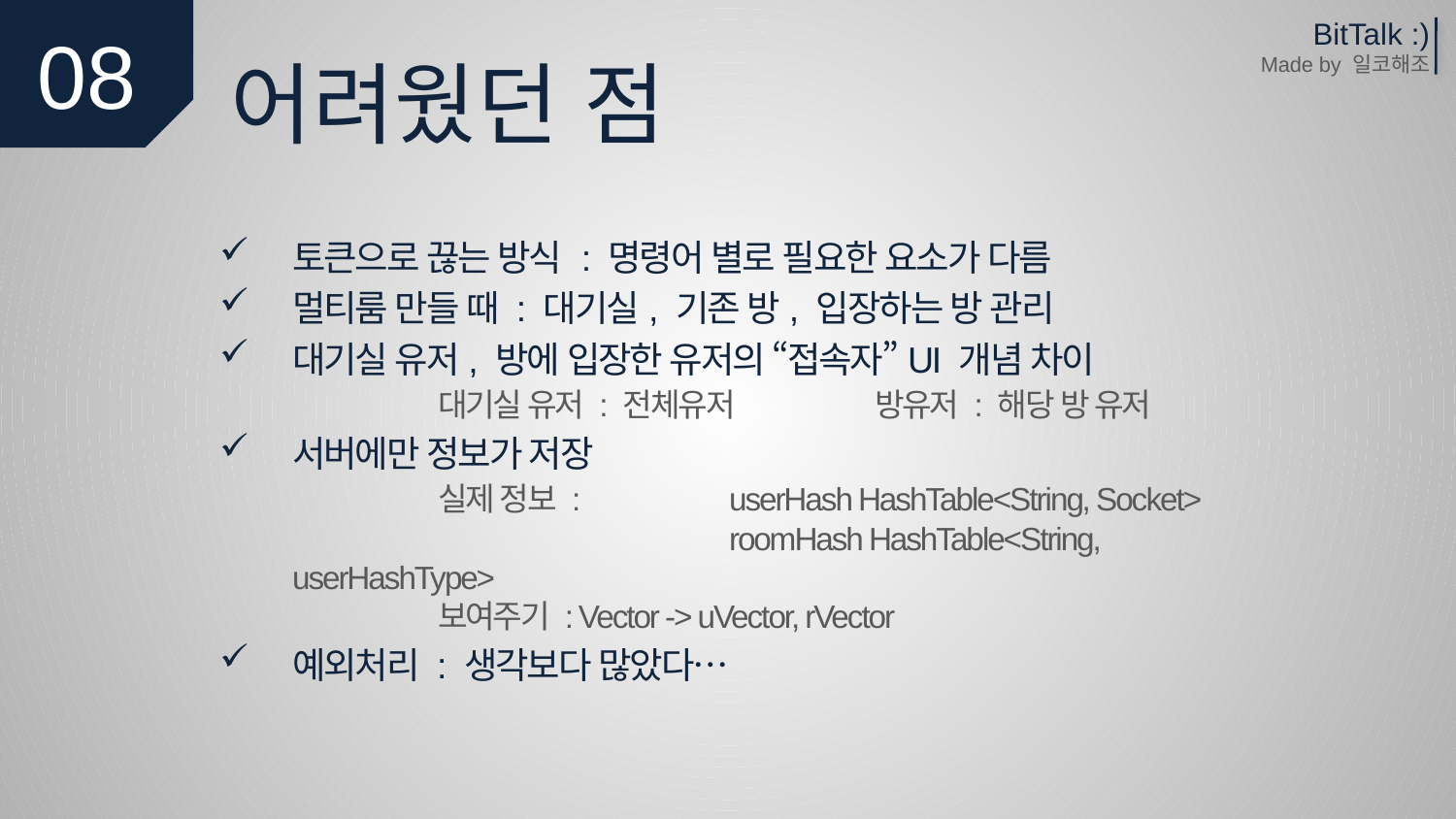

08
BitTalk :)
Made by 일코해조
어려웠던 점
토큰으로 끊는 방식 : 명령어 별로 필요한 요소가 다름
멀티룸 만들 때 : 대기실, 기존 방, 입장하는 방 관리
대기실 유저, 방에 입장한 유저의 “접속자”UI 개념 차이
	대기실 유저 : 전체유저	방유저 : 해당 방 유저
서버에만 정보가 저장
	실제 정보 : 	userHash HashTable<String, Socket>
			roomHash HashTable<String, userHashType>
	보여주기 : Vector -> uVector, rVector
예외처리 : 생각보다 많았다…